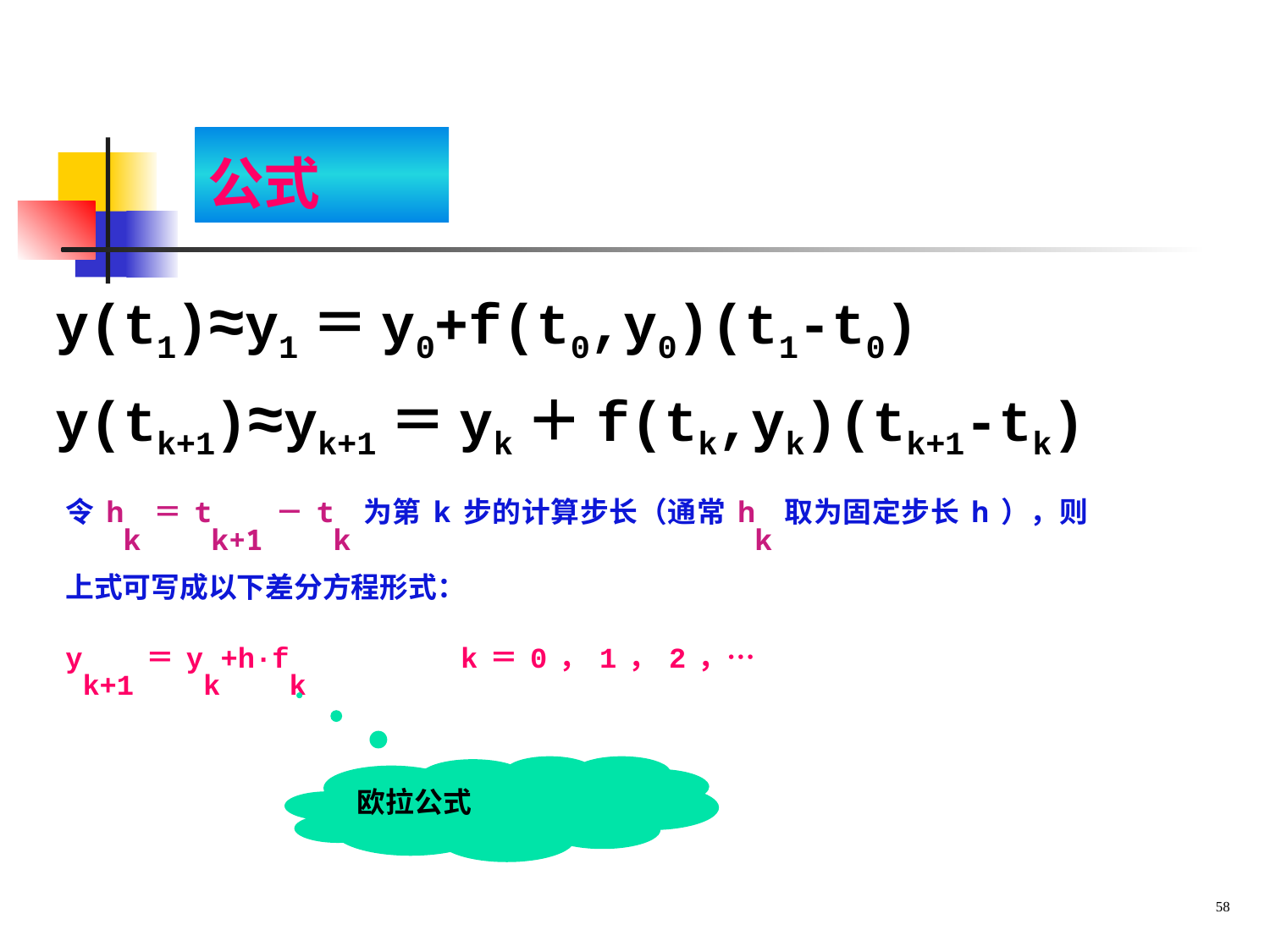

# 公式
y(t1)≈y1＝y0+f(t0,y0)(t1-t0)
y(tk+1)≈yk+1＝yk＋f(tk,yk)(tk+1-tk)
令hk＝tk+1－tk为第k步的计算步长（通常hk取为固定步长h），则上式可写成以下差分方程形式：
yk+1＝yk+h·fk         k＝0，1，2，…

欧拉公式
58